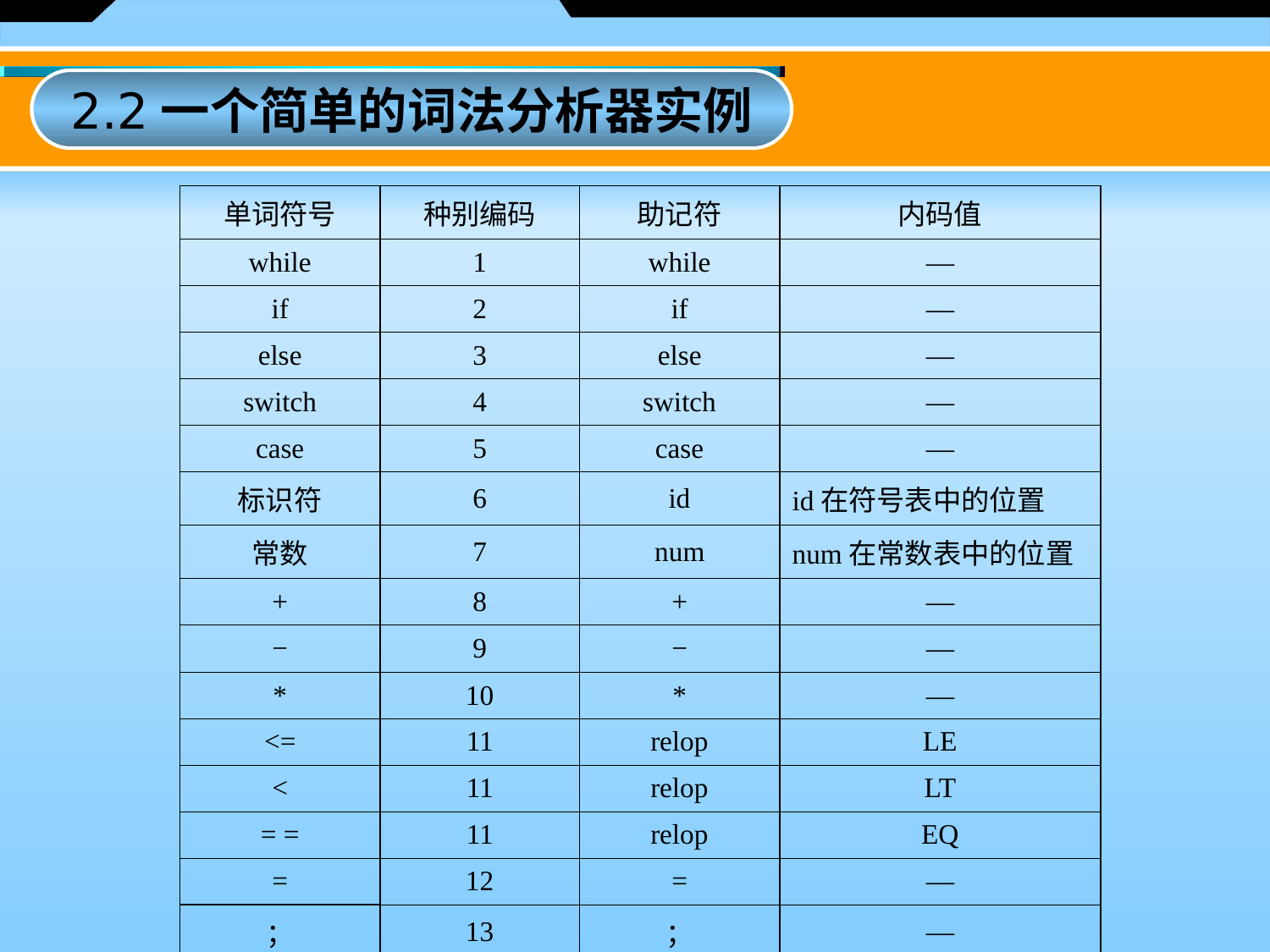

2.2一个简单的词法分析器实例
| 单词符号 | 种别编码 | 助记符 | 内码值 |
| --- | --- | --- | --- |
| while | 1 | while | — |
| if | 2 | if | — |
| else | 3 | else | — |
| switch | 4 | switch | — |
| case | 5 | case | — |
| 标识符 | 6 | id | id在符号表中的位置 |
| 常数 | 7 | num | num在常数表中的位置 |
| + | 8 | + | — |
| − | 9 | − | — |
| \* | 10 | \* | — |
| <= | 11 | relop | LE |
| < | 11 | relop | LT |
| = = | 11 | relop | EQ |
| = | 12 | = | — |
| ； | 13 | ； | — |